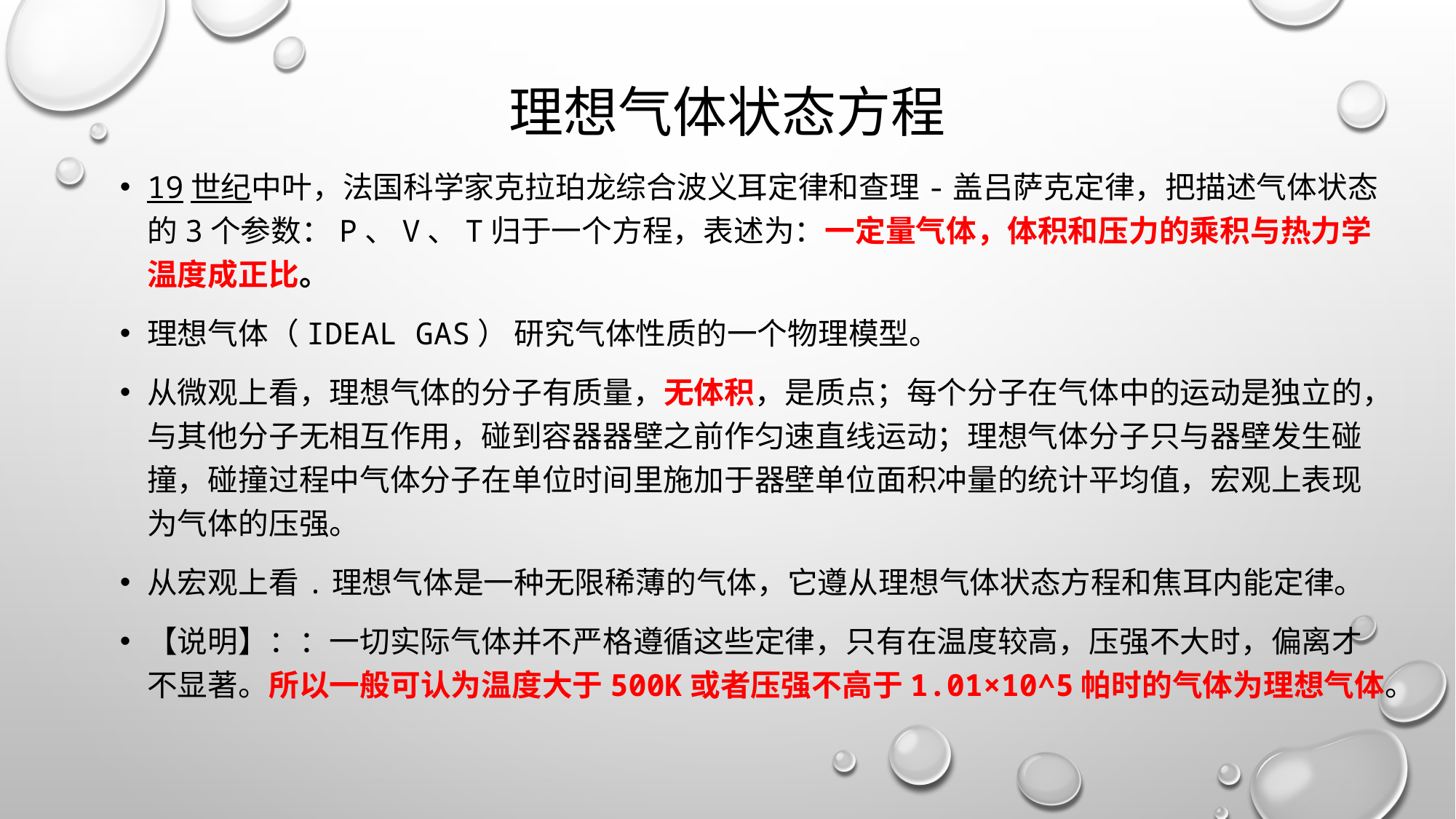

# 理想气体状态方程
19世纪中叶，法国科学家克拉珀龙综合波义耳定律和查理-盖吕萨克定律，把描述气体状态的3个参数：p、V、T归于一个方程，表述为：一定量气体，体积和压力的乘积与热力学温度成正比。
理想气体（ideal gas） 研究气体性质的一个物理模型。
从微观上看，理想气体的分子有质量，无体积，是质点；每个分子在气体中的运动是独立的，与其他分子无相互作用，碰到容器器壁之前作匀速直线运动；理想气体分子只与器壁发生碰撞，碰撞过程中气体分子在单位时间里施加于器壁单位面积冲量的统计平均值，宏观上表现为气体的压强。
从宏观上看.理想气体是一种无限稀薄的气体，它遵从理想气体状态方程和焦耳内能定律。
【说明】：：一切实际气体并不严格遵循这些定律，只有在温度较高，压强不大时，偏离才不显著。所以一般可认为温度大于500K或者压强不高于1.01×10^5帕时的气体为理想气体。